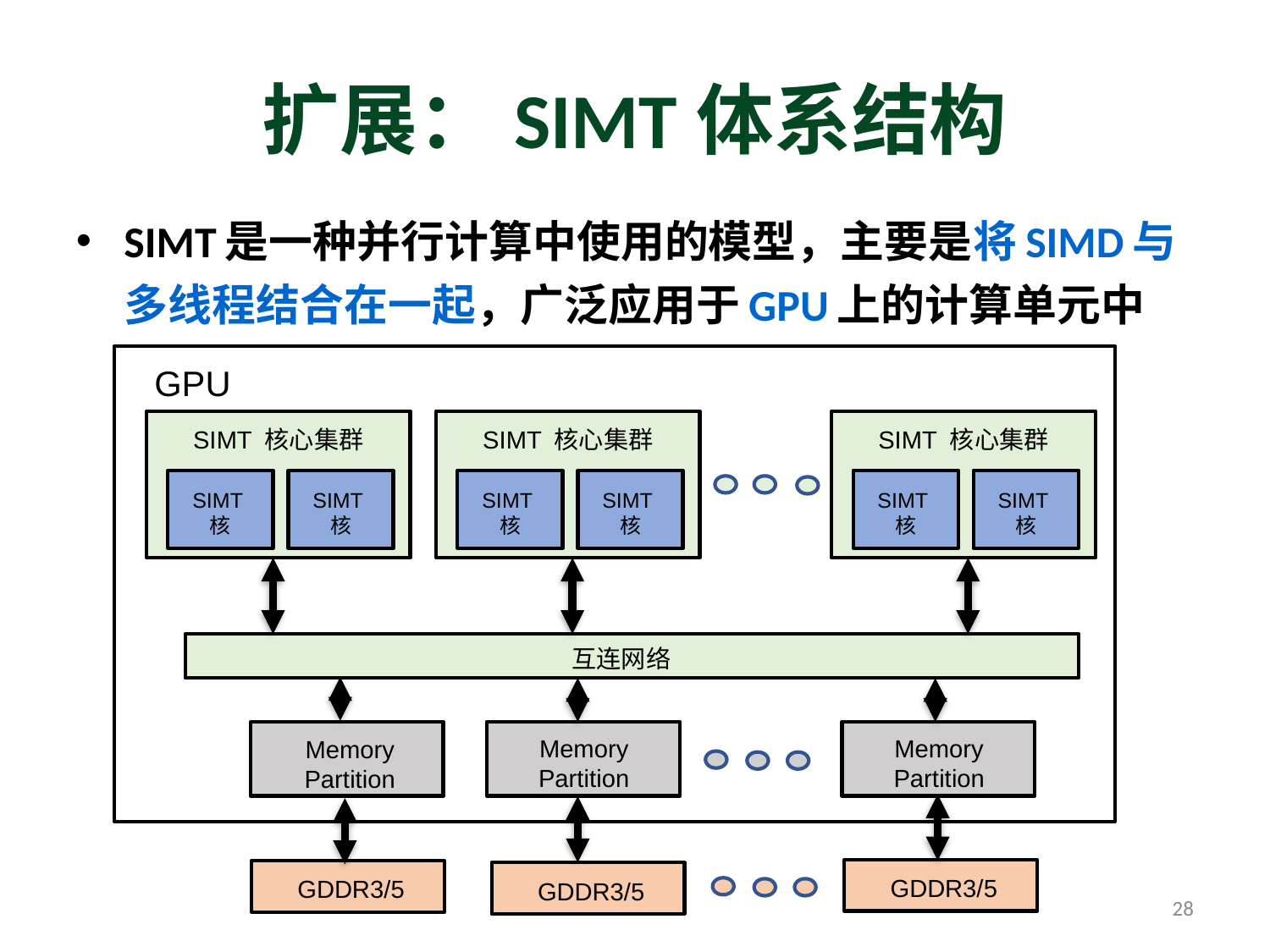

# 扩展：SIMT体系结构
SIMT是一种并行计算中使用的模型，主要是将SIMD与多线程结合在一起，广泛应用于GPU上的计算单元中

GPU

SIMT 核心集群
SIMT 核心集群
SIMT 核心集群

SIMT
核
SIMT
核
SIMT
核
SIMT
核
SIMT
核
SIMT
核

互连网络

Memory
Partition
Memory
Partition
Memory
Partition

GDDR3/5
GDDR3/5
GDDR3/5

28